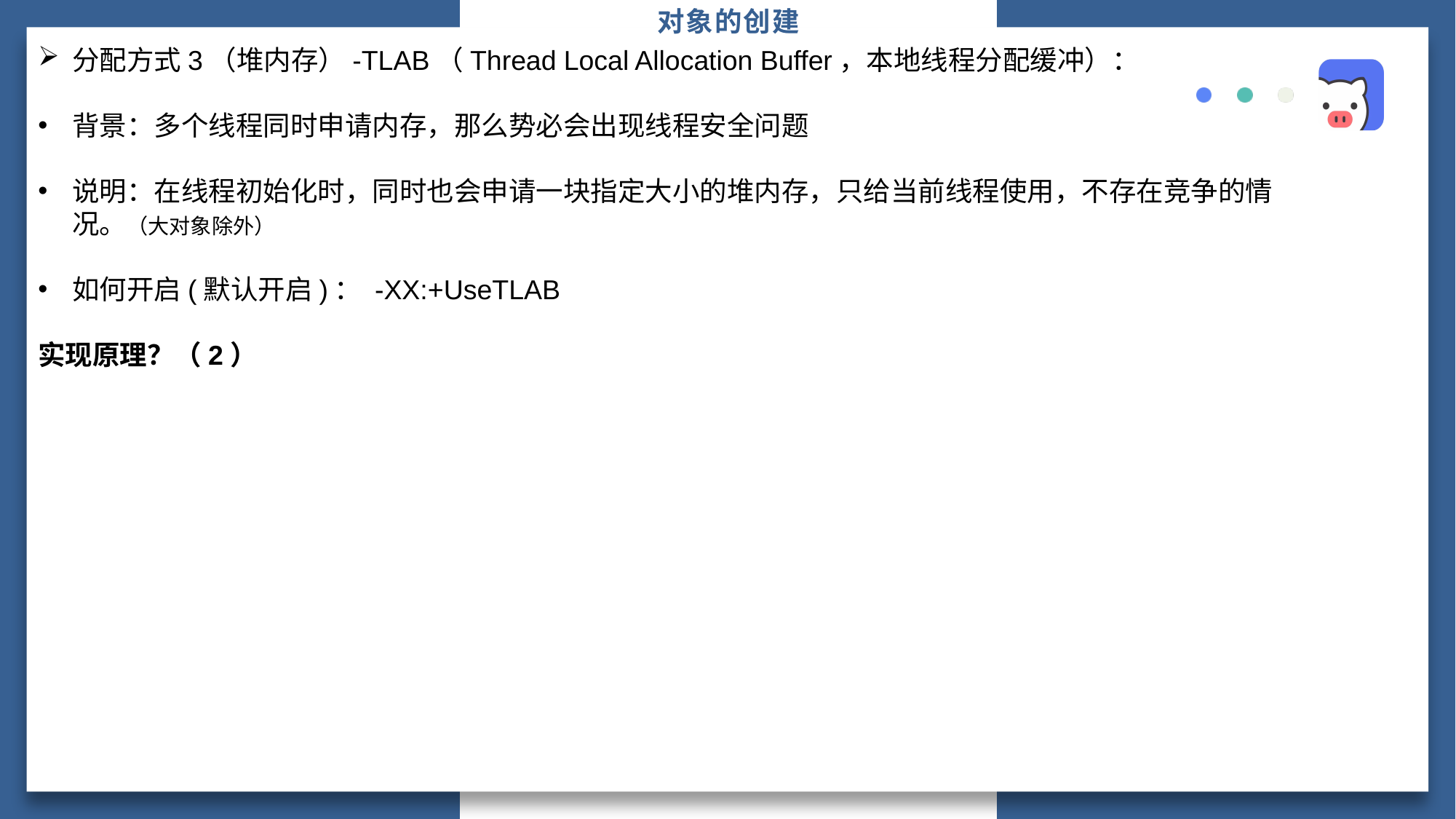

# 对象的创建
分配方式3（堆内存）-TLAB（Thread Local Allocation Buffer，本地线程分配缓冲）：

背景：多个线程同时申请内存，那么势必会出现线程安全问题

说明：在线程初始化时，同时也会申请一块指定大小的堆内存，只给当前线程使用，不存在竞争的情况。（大对象除外）

如何开启(默认开启)： -XX:+UseTLAB

实现原理？（2）